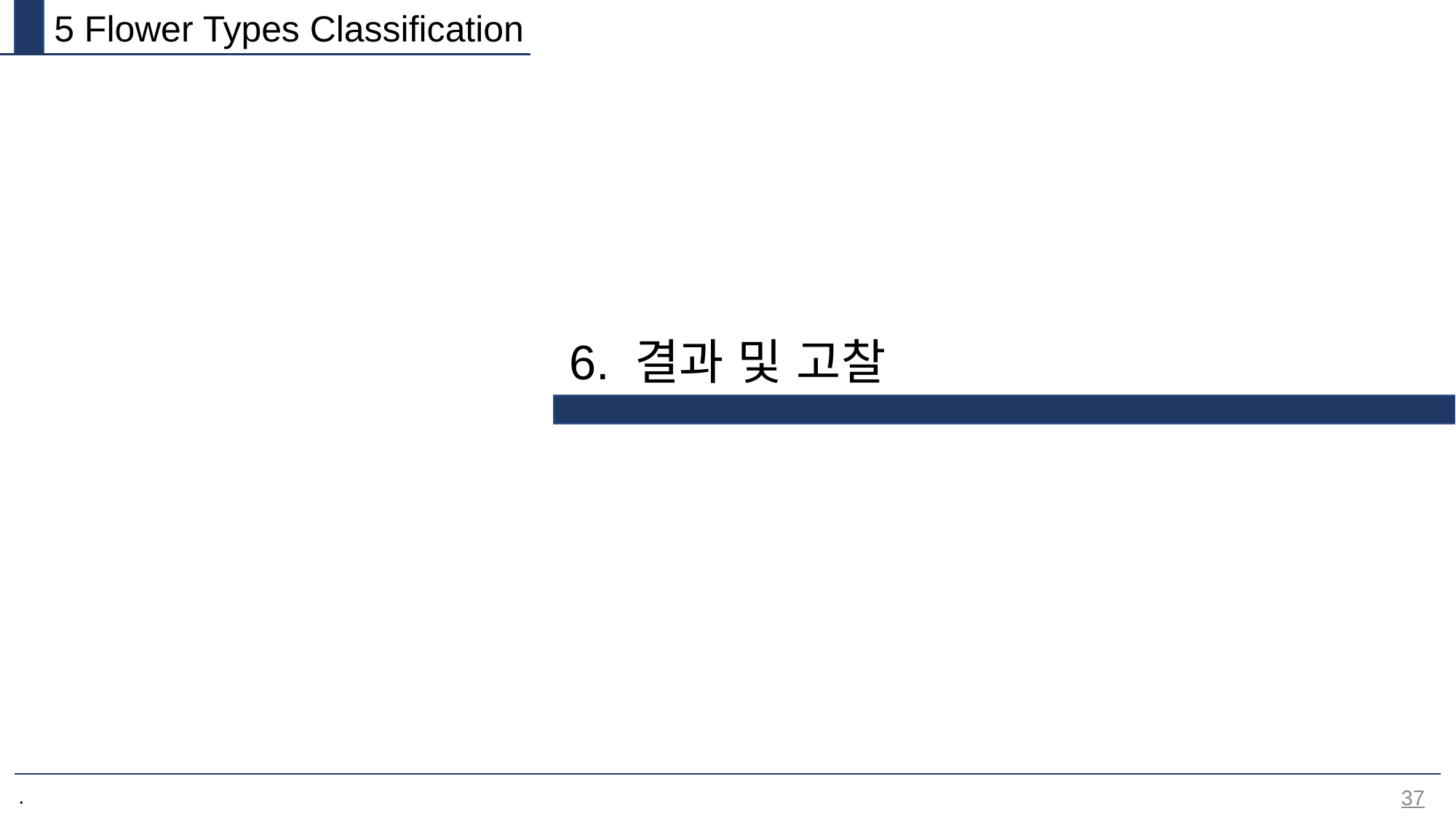

5 Flower Types Classification
6. 결과 및 고찰

37
.